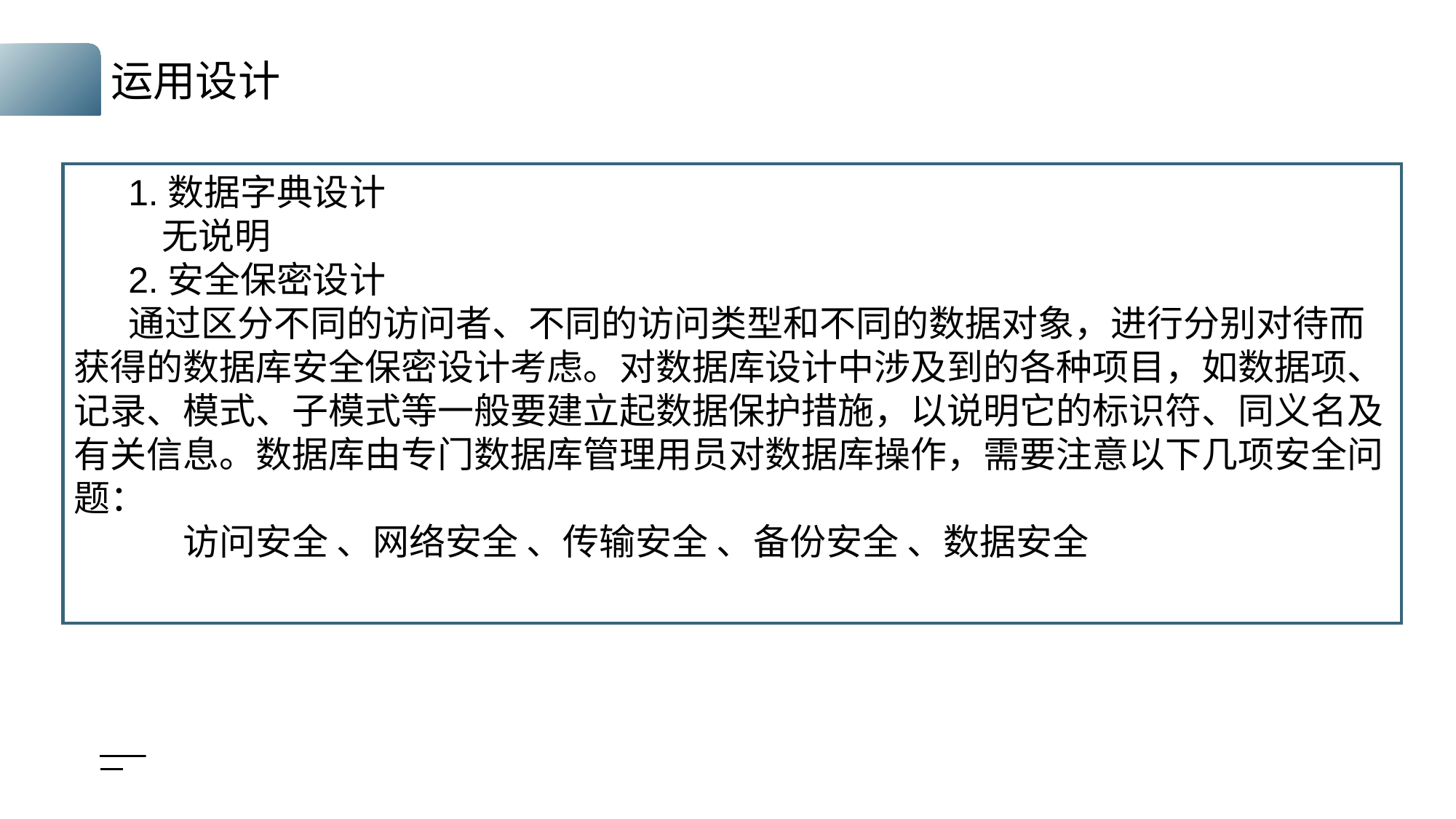

# 运用设计
1.数据字典设计
   无说明
2.安全保密设计
通过区分不同的访问者、不同的访问类型和不同的数据对象，进行分别对待而获得的数据库安全保密设计考虑。对数据库设计中涉及到的各种项目，如数据项、记录、模式、子模式等一般要建立起数据保护措施，以说明它的标识符、同义名及有关信息。数据库由专门数据库管理用员对数据库操作，需要注意以下几项安全问题：
	访问安全 、网络安全 、传输安全 、备份安全 、数据安全